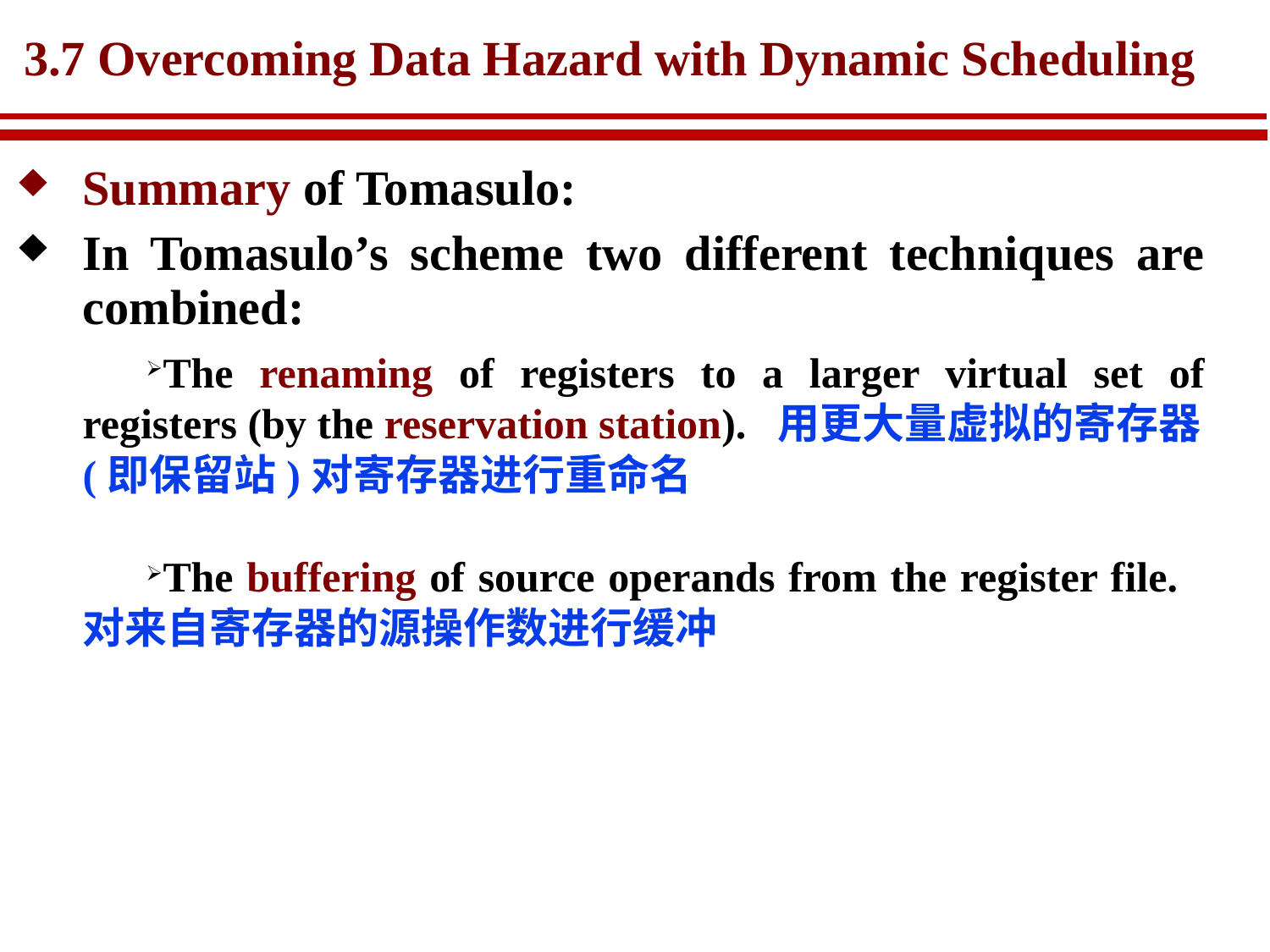

# 3.7 Overcoming Data Hazard with Dynamic Scheduling
Summary of Tomasulo:
In Tomasulo’s scheme two different techniques are combined:
The renaming of registers to a larger virtual set of registers (by the reservation station).  用更大量虚拟的寄存器(即保留站)对寄存器进行重命名

The buffering of source operands from the register file.   对来自寄存器的源操作数进行缓冲